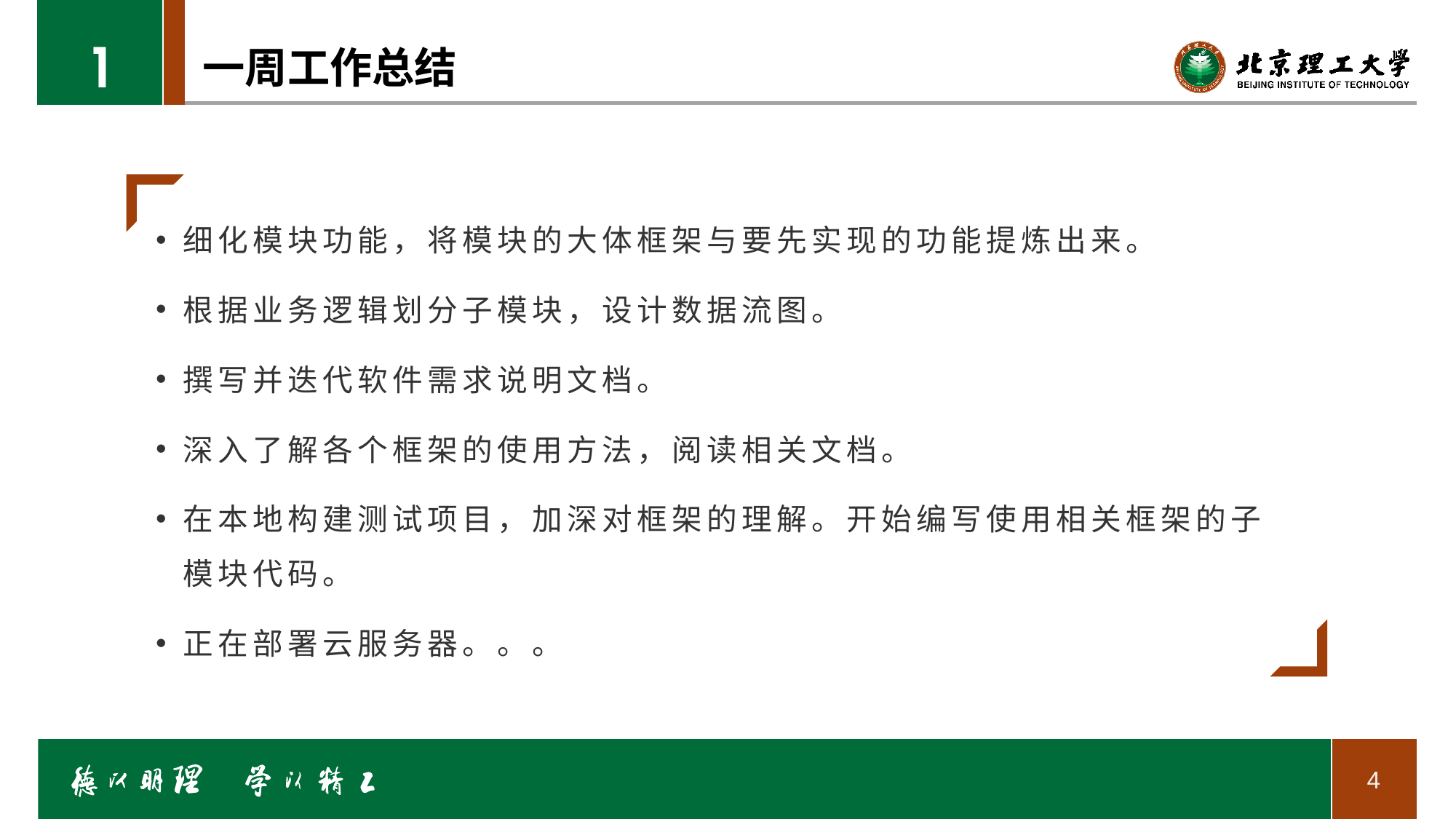

1
# 一周工作总结

细化模块功能，将模块的大体框架与要先实现的功能提炼出来。
根据业务逻辑划分子模块，设计数据流图。
撰写并迭代软件需求说明文档。
深入了解各个框架的使用方法，阅读相关文档。
在本地构建测试项目，加深对框架的理解。开始编写使用相关框架的子模块代码。
正在部署云服务器。。。